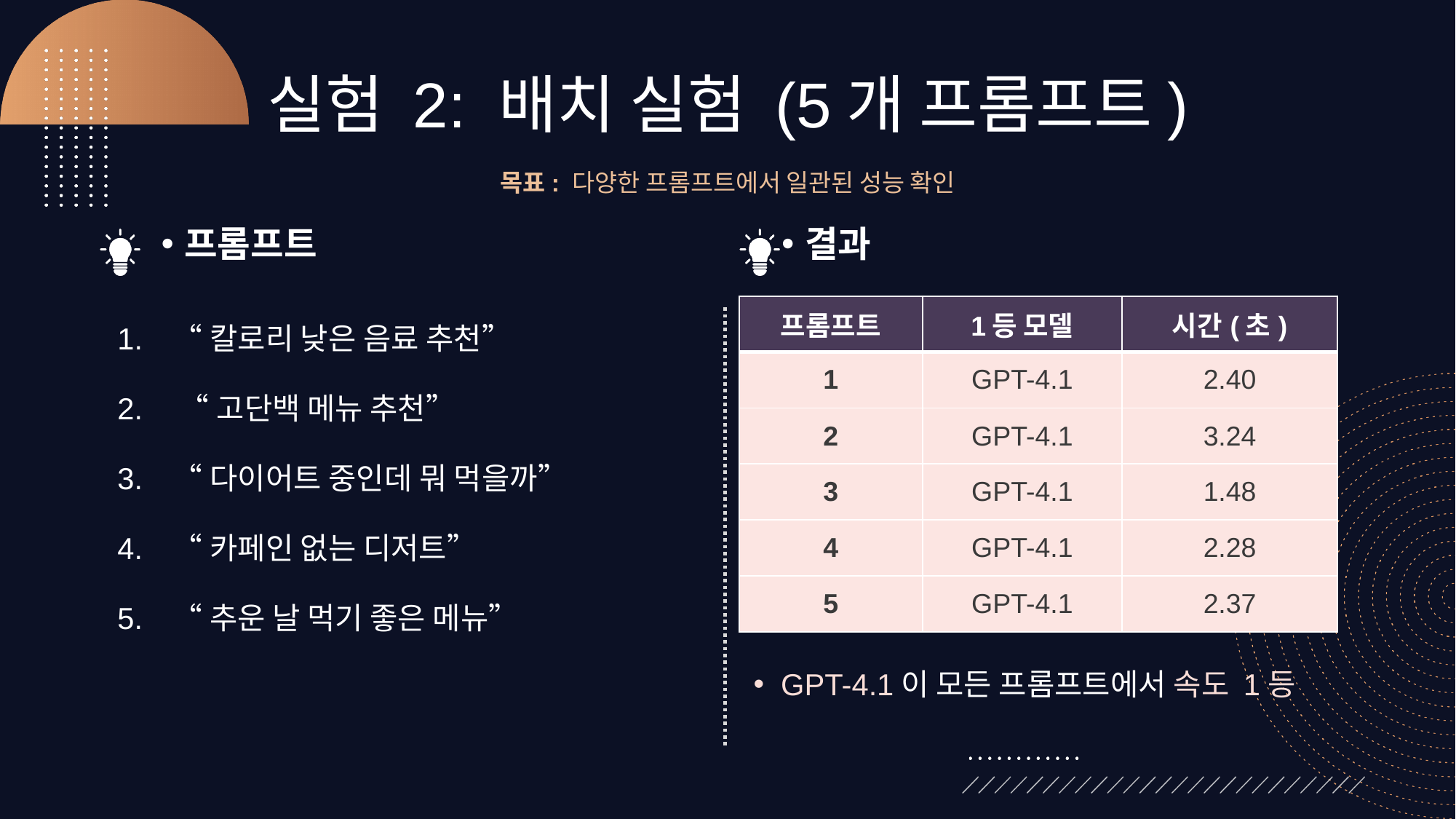

# 실험 2: 배치 실험 (5개 프롬프트)
목표: 다양한 프롬프트에서 일관된 성능 확인
프롬프트
결과
| 프롬프트 | 1등 모델 | 시간(초) |
| --- | --- | --- |
| 1 | GPT-4.1 | 2.40 |
| 2 | GPT-4.1 | 3.24 |
| 3 | GPT-4.1 | 1.48 |
| 4 | GPT-4.1 | 2.28 |
| 5 | GPT-4.1 | 2.37 |
“칼로리 낮은 음료 추천”
 “고단백 메뉴 추천”
“다이어트 중인데 뭐 먹을까”
“카페인 없는 디저트”
“추운 날 먹기 좋은 메뉴”

GPT-4.1이 모든 프롬프트에서 속도 1등